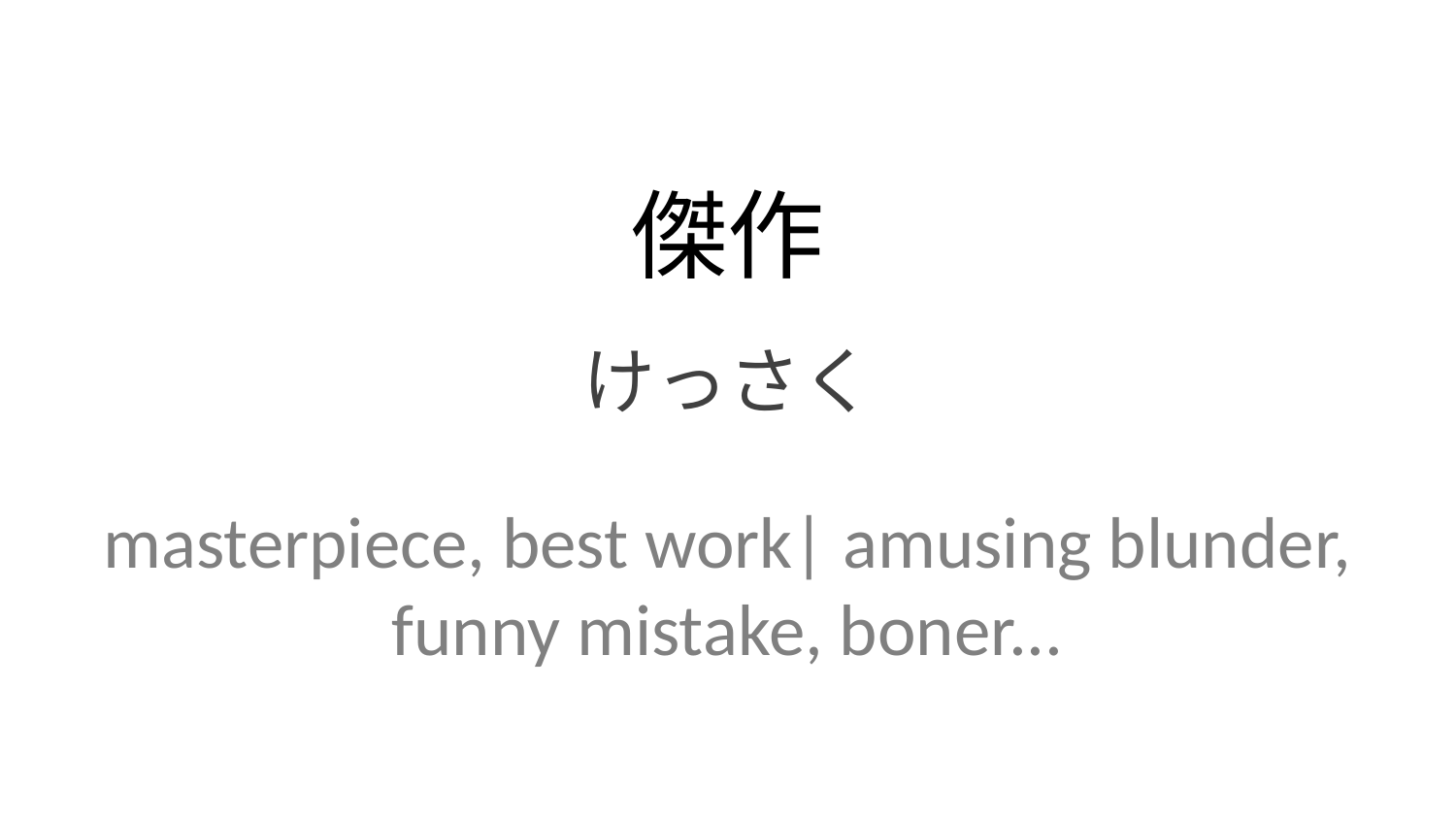

傑作

けっさく
masterpiece, best work| amusing blunder, funny mistake, boner...